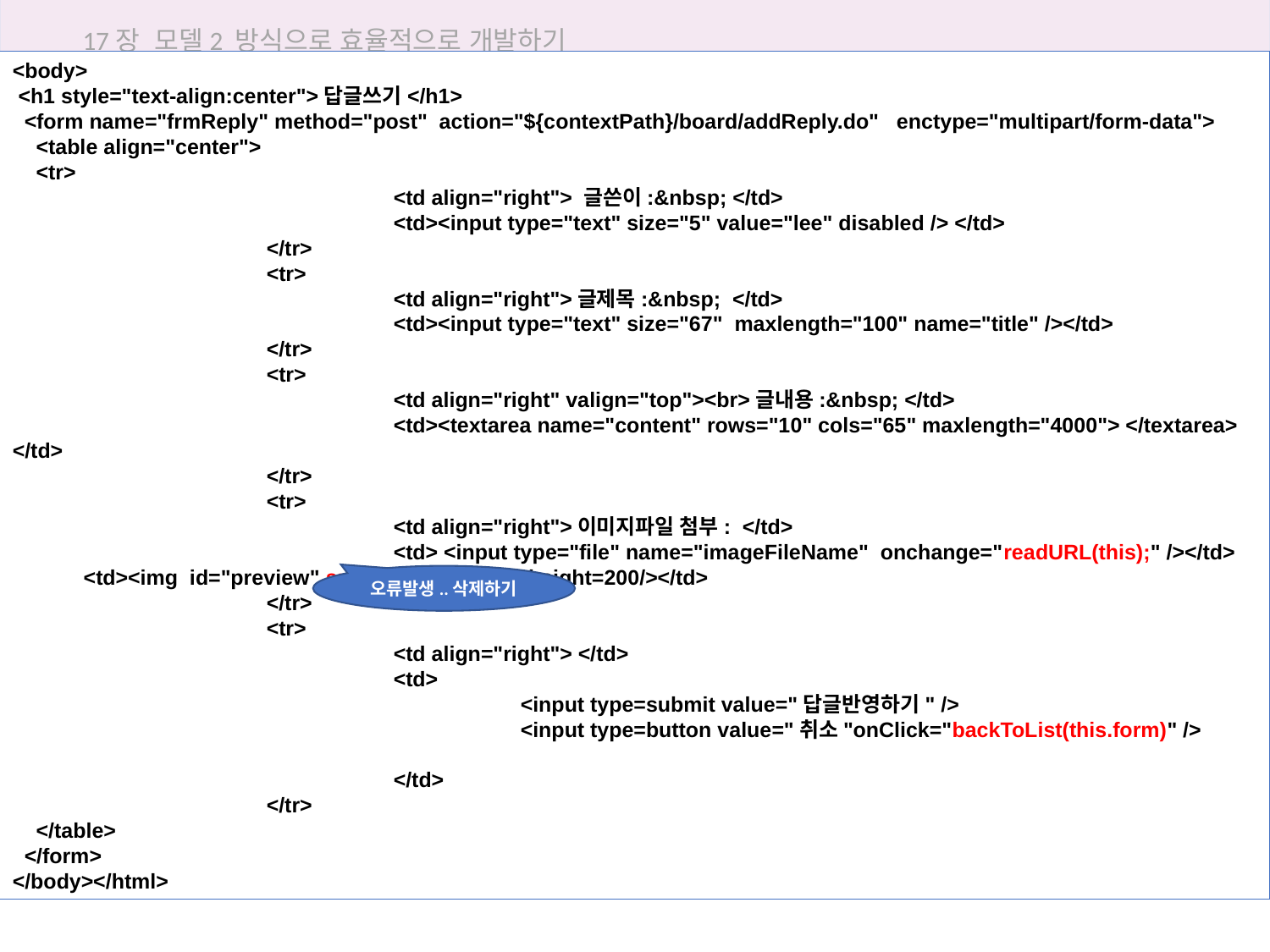

17장  모델2 방식으로 효율적으로 개발하기
<body>
 <h1 style="text-align:center">답글쓰기</h1>
  <form name="frmReply" method="post"  action="${contextPath}/board/addReply.do"   enctype="multipart/form-data">
    <table align="center">
    <tr>
			<td align="right"> 글쓴이:&nbsp; </td>
			<td><input type="text" size="5" value="lee" disabled /> </td>
		</tr>
		<tr>
			<td align="right">글제목:&nbsp;  </td>
			<td><input type="text" size="67"  maxlength="100" name="title" /></td>
		</tr>
		<tr>
			<td align="right" valign="top"><br>글내용:&nbsp; </td>
			<td><textarea name="content" rows="10" cols="65" maxlength="4000"> </textarea> </td>
		</tr>
		<tr>
			<td align="right">이미지파일 첨부:  </td>
			<td> <input type="file" name="imageFileName"  onchange="readURL(this);" /></td>
            <td><img  id="preview" src="#"   width=200 height=200/></td>
		</tr>
		<tr>
			<td align="right"> </td>
			<td>
				<input type=submit value="답글반영하기" />
				<input type=button value="취소"onClick="backToList(this.form)" />

			</td>
		</tr>
    </table>
  </form>
</body></html>
17.4 모델2로 답변형 게시판 구현하기
오류발생..삭제하기